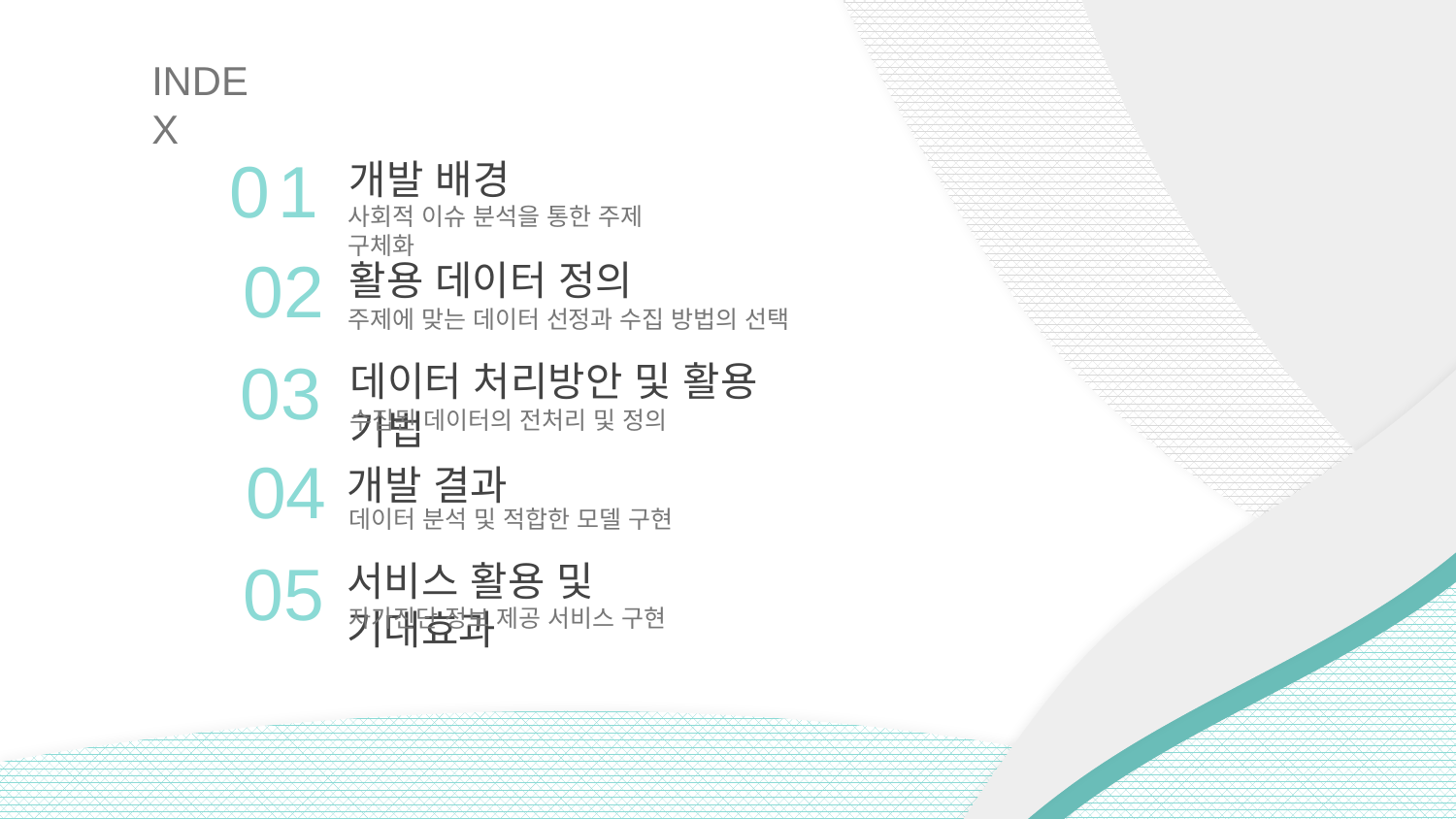

INDEX
0 1
개발 배경
사회적 이슈 분석을 통한 주제 구체화
02
활용 데이터 정의
주제에 맞는 데이터 선정과 수집 방법의 선택
03
데이터 처리방안 및 활용 기법
수집된 데이터의 전처리 및 정의
04
개발 결과
데이터 분석 및 적합한 모델 구현
05
서비스 활용 및 기대효과
자가진단 정보 제공 서비스 구현